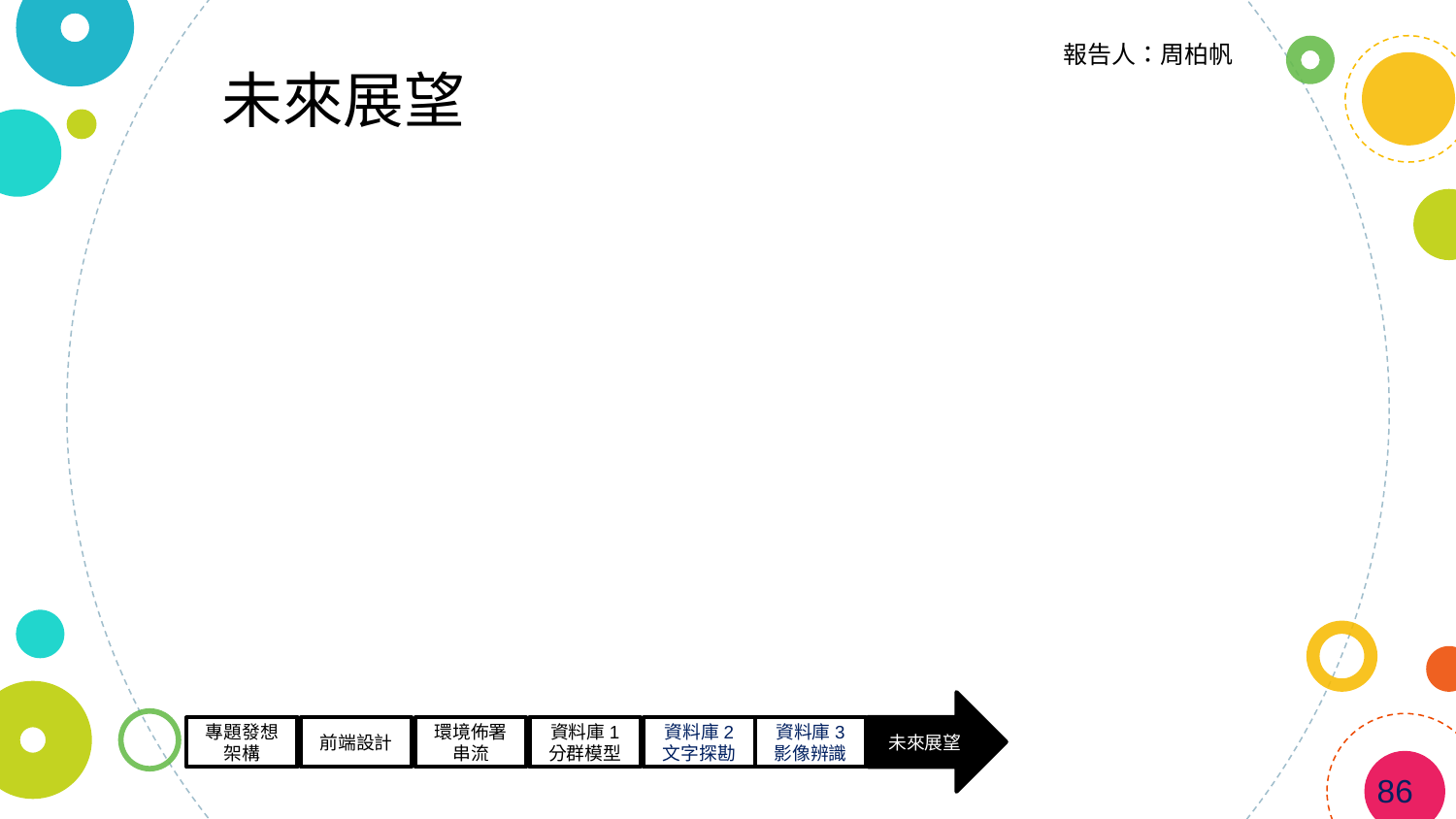

報告人：周柏帆
未來展望

未來展望
專題發想
架構
前端設計
環境佈署
串流
資料庫1
分群模型
資料庫2
文字探勘
資料庫3
影像辨識
86